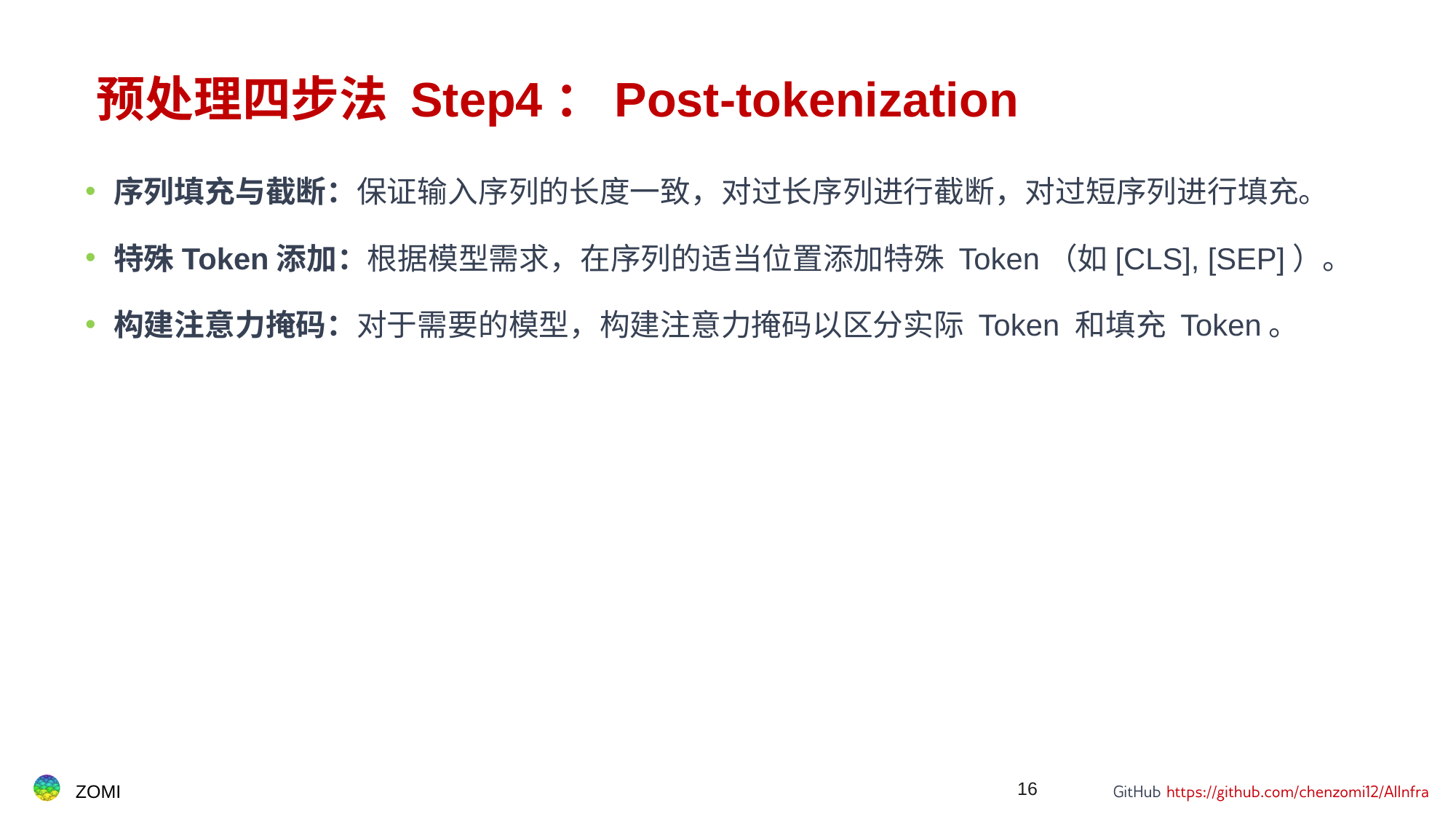

# ​​预处理四步法 Step4：Post-tokenization
序列填充与截断：保证输入序列的长度一致，对过长序列进行截断，对过短序列进行填充。
特殊Token添加：根据模型需求，在序列的适当位置添加特殊 Token（如[CLS], [SEP]）。
构建注意力掩码：对于需要的模型，构建注意力掩码以区分实际 Token 和填充 Token。